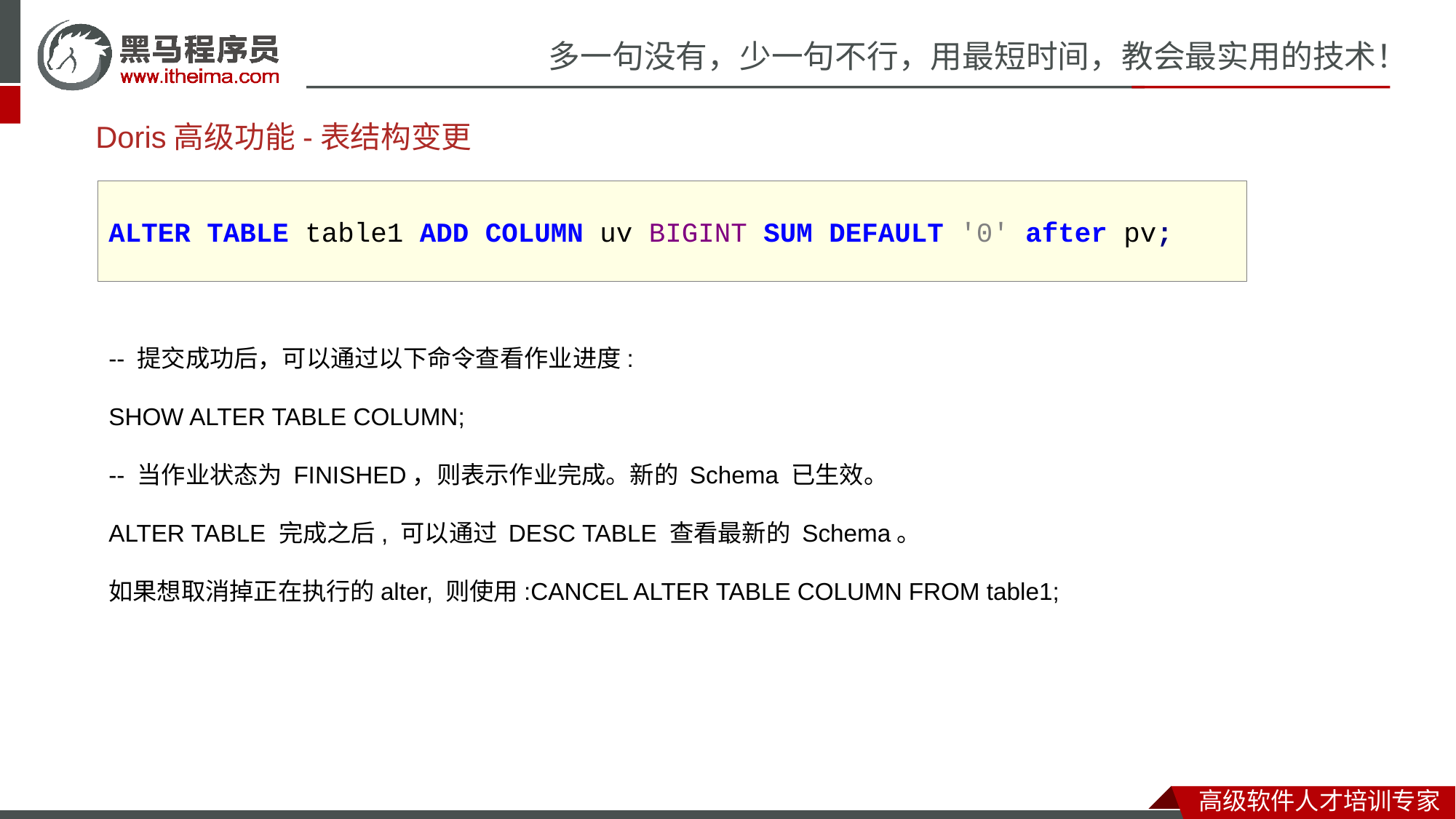

# Doris高级功能-表结构变更

ALTER TABLE table1 ADD COLUMN uv BIGINT SUM DEFAULT '0' after pv;
-- 提交成功后，可以通过以下命令查看作业进度:

SHOW ALTER TABLE COLUMN;

-- 当作业状态为 FINISHED，则表示作业完成。新的 Schema 已生效。

ALTER TABLE 完成之后, 可以通过 DESC TABLE 查看最新的 Schema。

如果想取消掉正在执行的alter, 则使用:CANCEL ALTER TABLE COLUMN FROM table1;